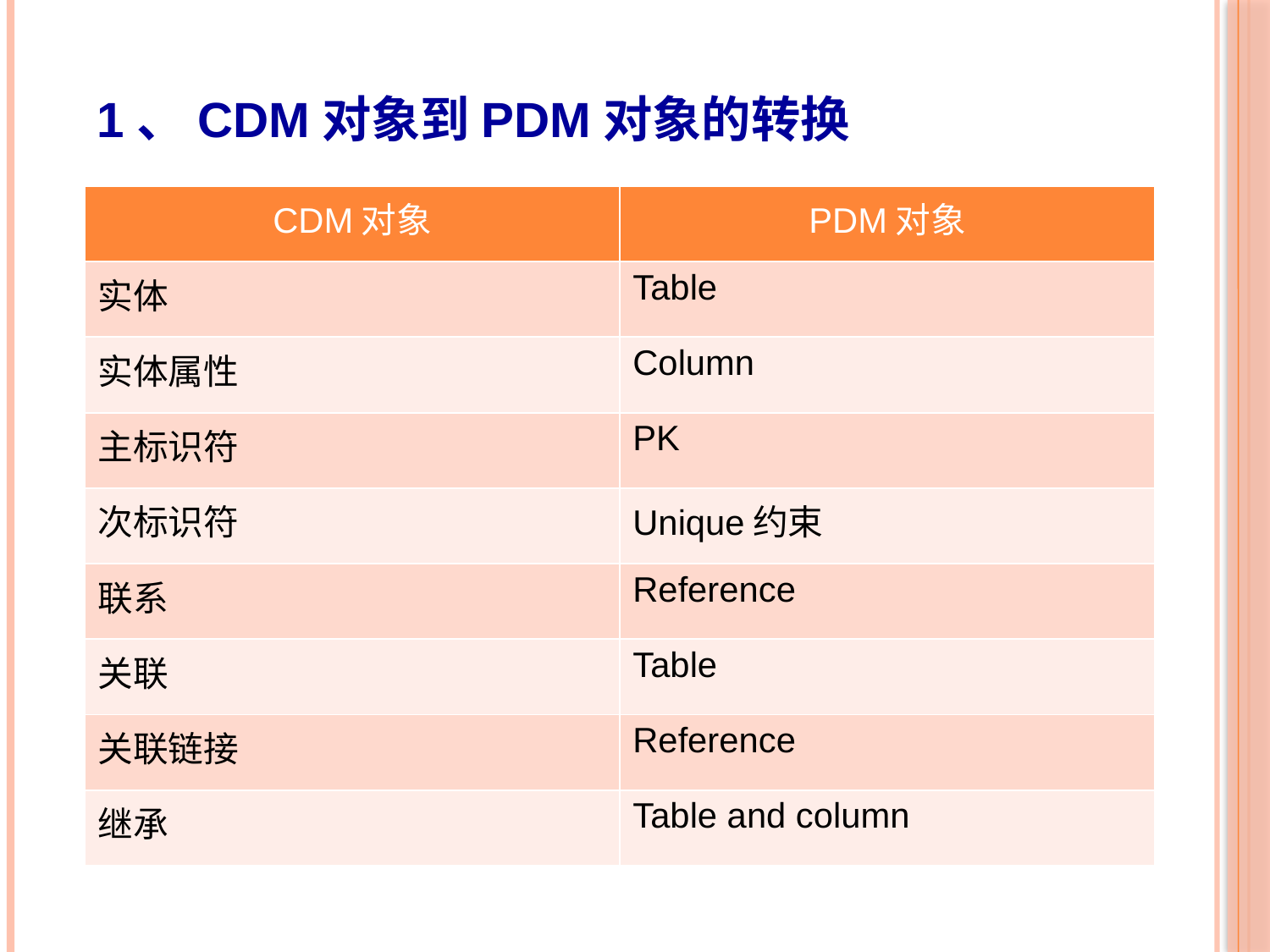

1、CDM对象到PDM对象的转换
| CDM对象 | PDM对象 |
| --- | --- |
| 实体 | Table |
| 实体属性 | Column |
| 主标识符 | PK |
| 次标识符 | Unique约束 |
| 联系 | Reference |
| 关联 | Table |
| 关联链接 | Reference |
| 继承 | Table and column |